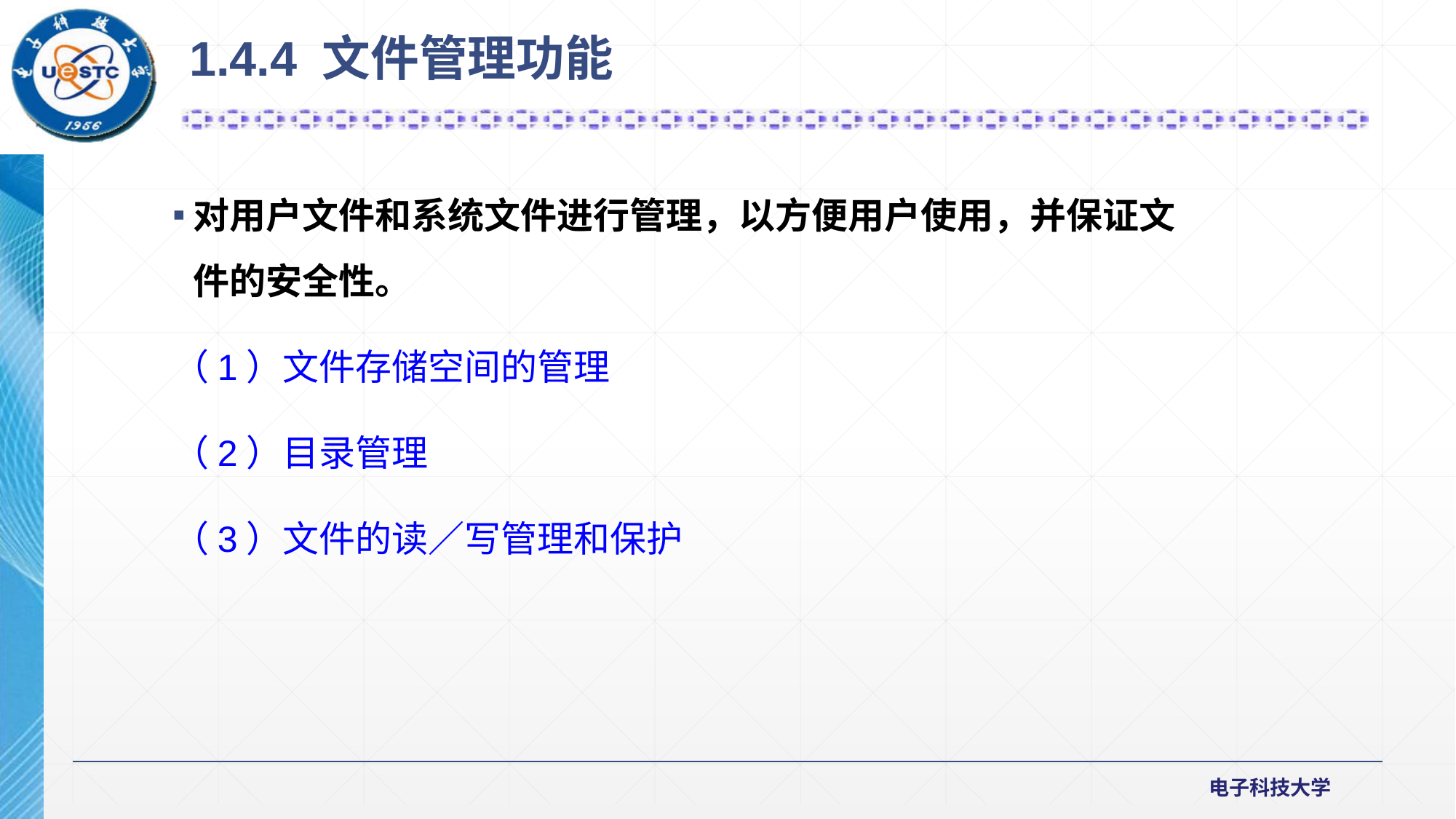

1.4.4 文件管理功能
对用户文件和系统文件进行管理，以方便用户使用，并保证文件的安全性。
（1）文件存储空间的管理
（2）目录管理
（3）文件的读／写管理和保护